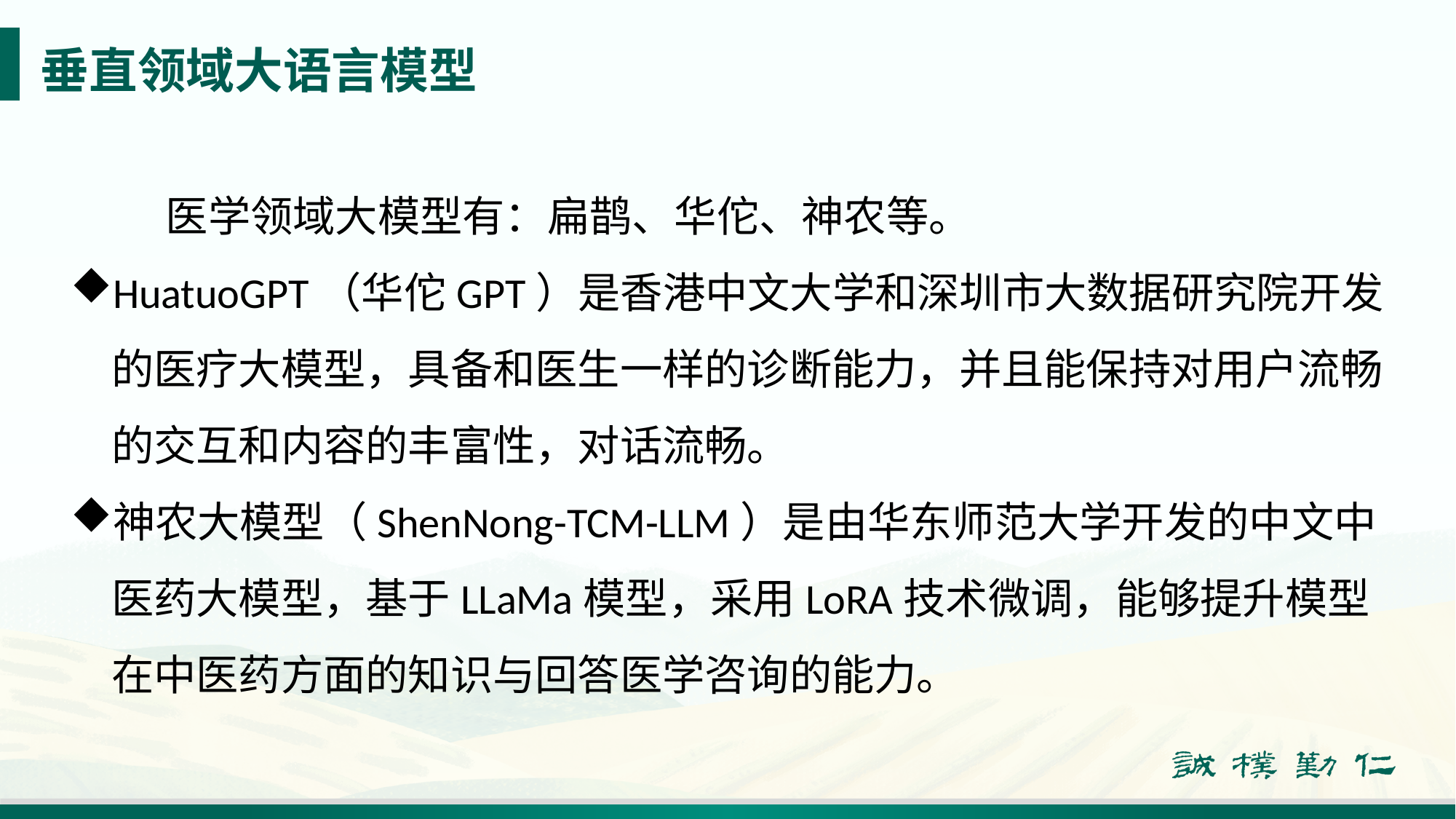

垂直领域大语言模型
         医学领域大模型有：扁鹊、华佗、神农等。
HuatuoGPT（华佗GPT）是香港中文大学和深圳市大数据研究院开发的医疗大模型，具备和医生一样的诊断能力，并且能保持对用户流畅的交互和内容的丰富性，对话流畅。
神农大模型（ShenNong-TCM-LLM）是由华东师范大学开发的中文中医药大模型，基于LLaMa模型，采用LoRA技术微调，能够提升模型在中医药方面的知识与回答医学咨询的能力。